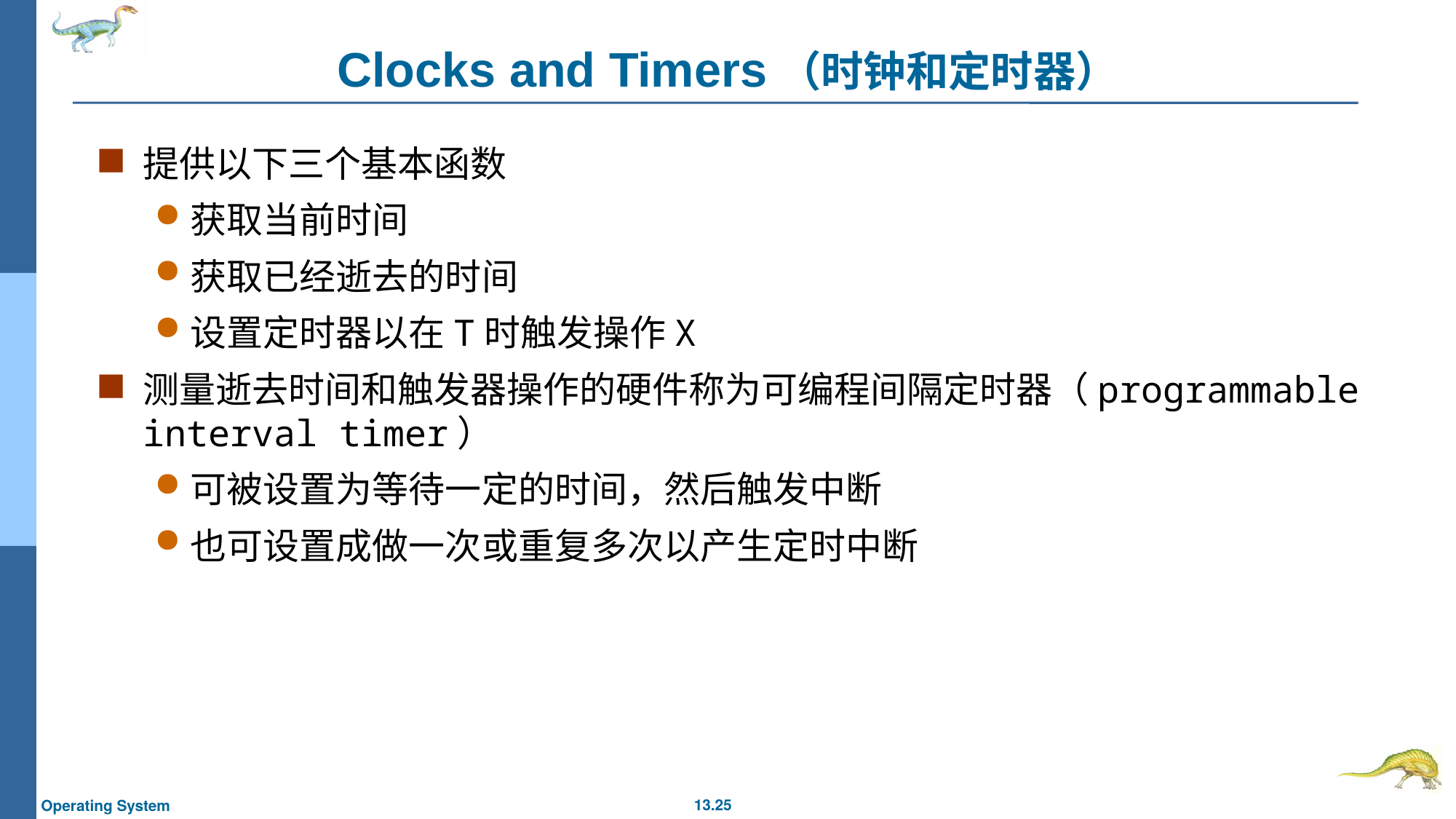

# Clocks and Timers（时钟和定时器）
提供以下三个基本函数
获取当前时间
获取已经逝去的时间
设置定时器以在T时触发操作X
测量逝去时间和触发器操作的硬件称为可编程间隔定时器（programmable interval timer）
可被设置为等待一定的时间，然后触发中断
也可设置成做一次或重复多次以产生定时中断